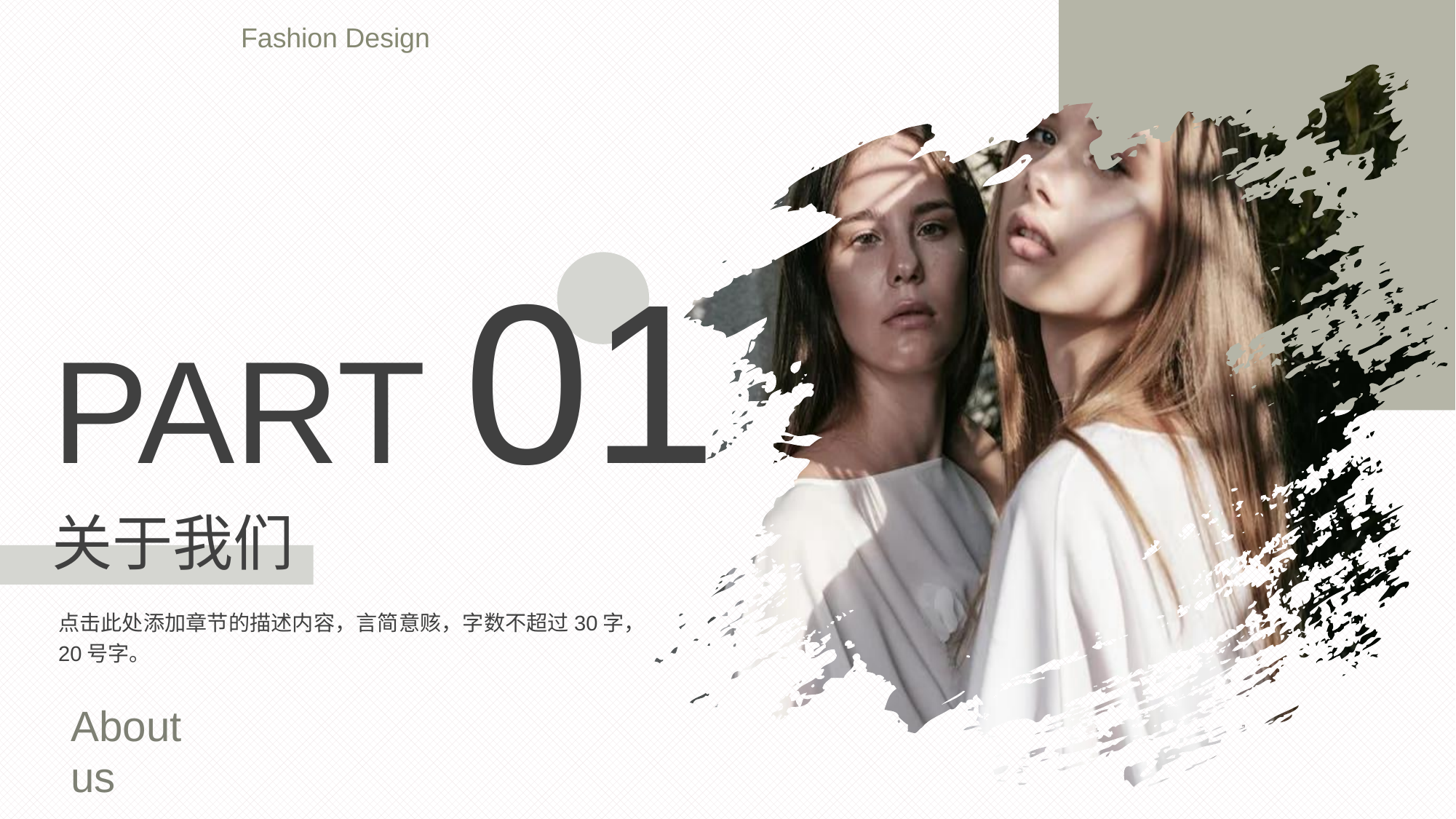

Fashion Design

PART 01

关于我们

点击此处添加章节的描述内容，言简意赅，字数不超过30字，20号字。
About us